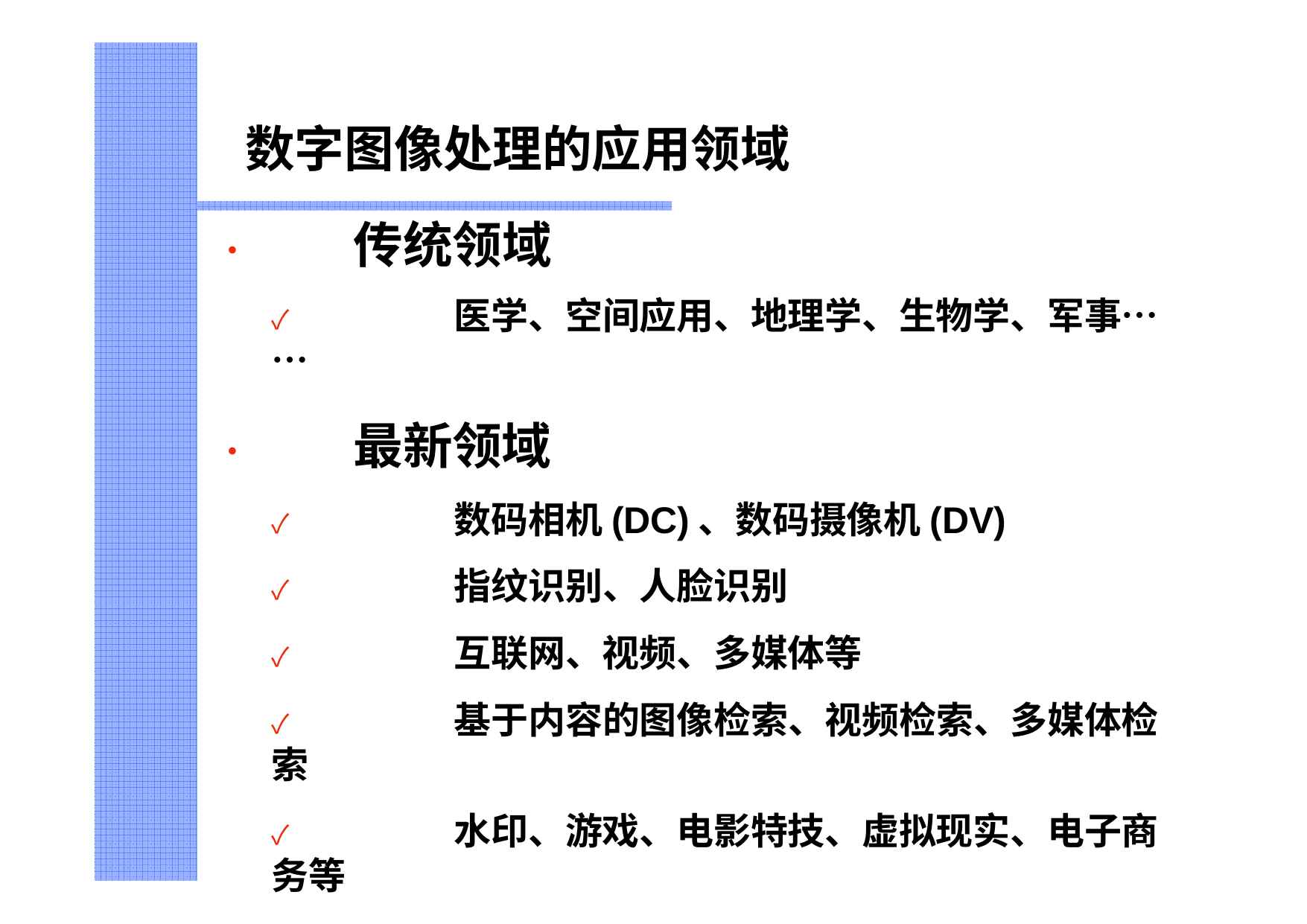

# 数字图像处理的应用领域
•	传统领域
✓	医学、空间应用、地理学、生物学、军事……
•	最新领域
✓	数码相机(DC)、数码摄像机(DV)
✓	指纹识别、人脸识别
✓	互联网、视频、多媒体等
✓	基于内容的图像检索、视频检索、多媒体检索
✓	水印、游戏、电影特技、虚拟现实、电子商务等
数字图像处理的应用无处不在